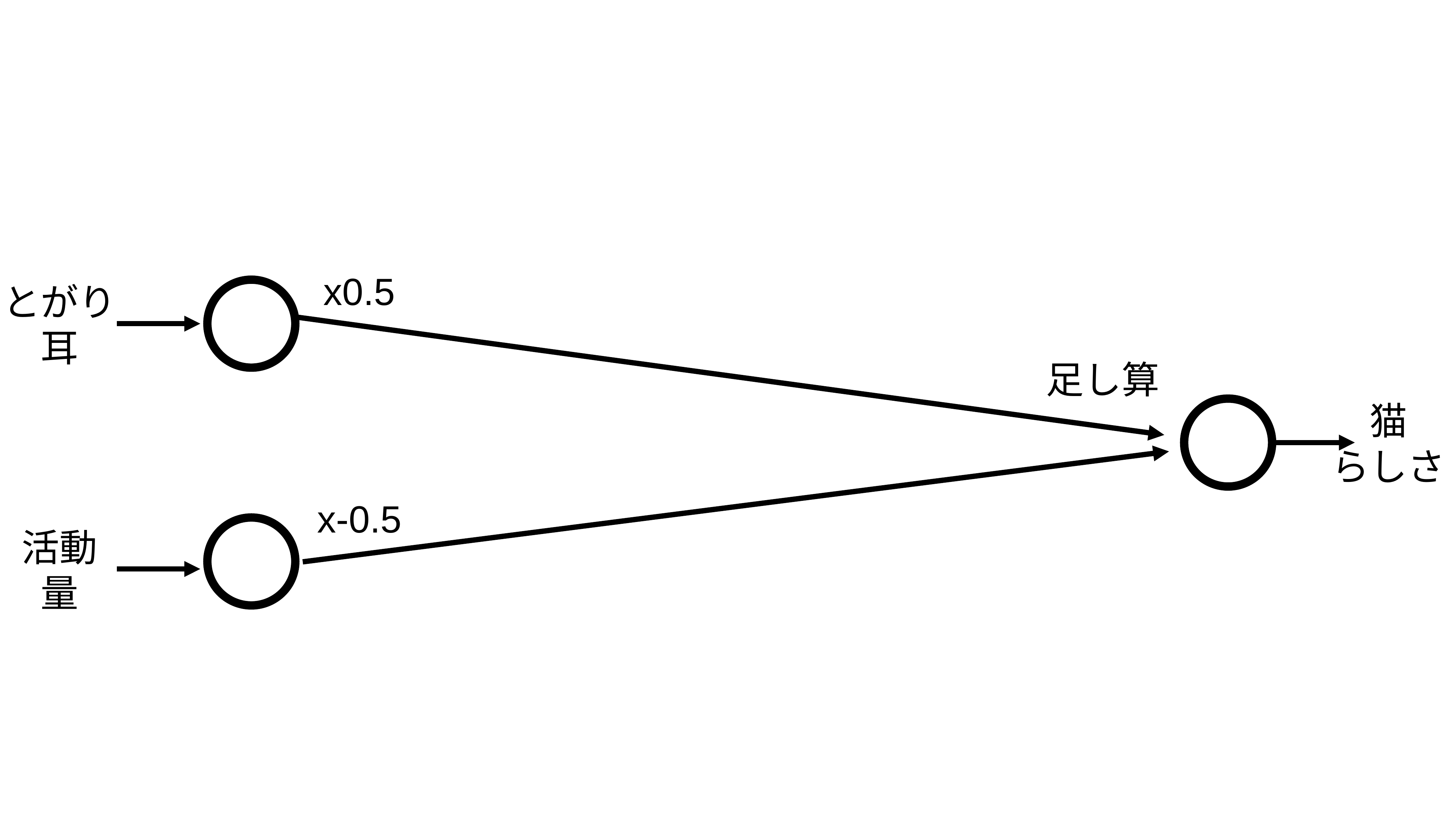

x0.5
とがり
耳

足し算
猫
らしさ

x-0.5
活動
量